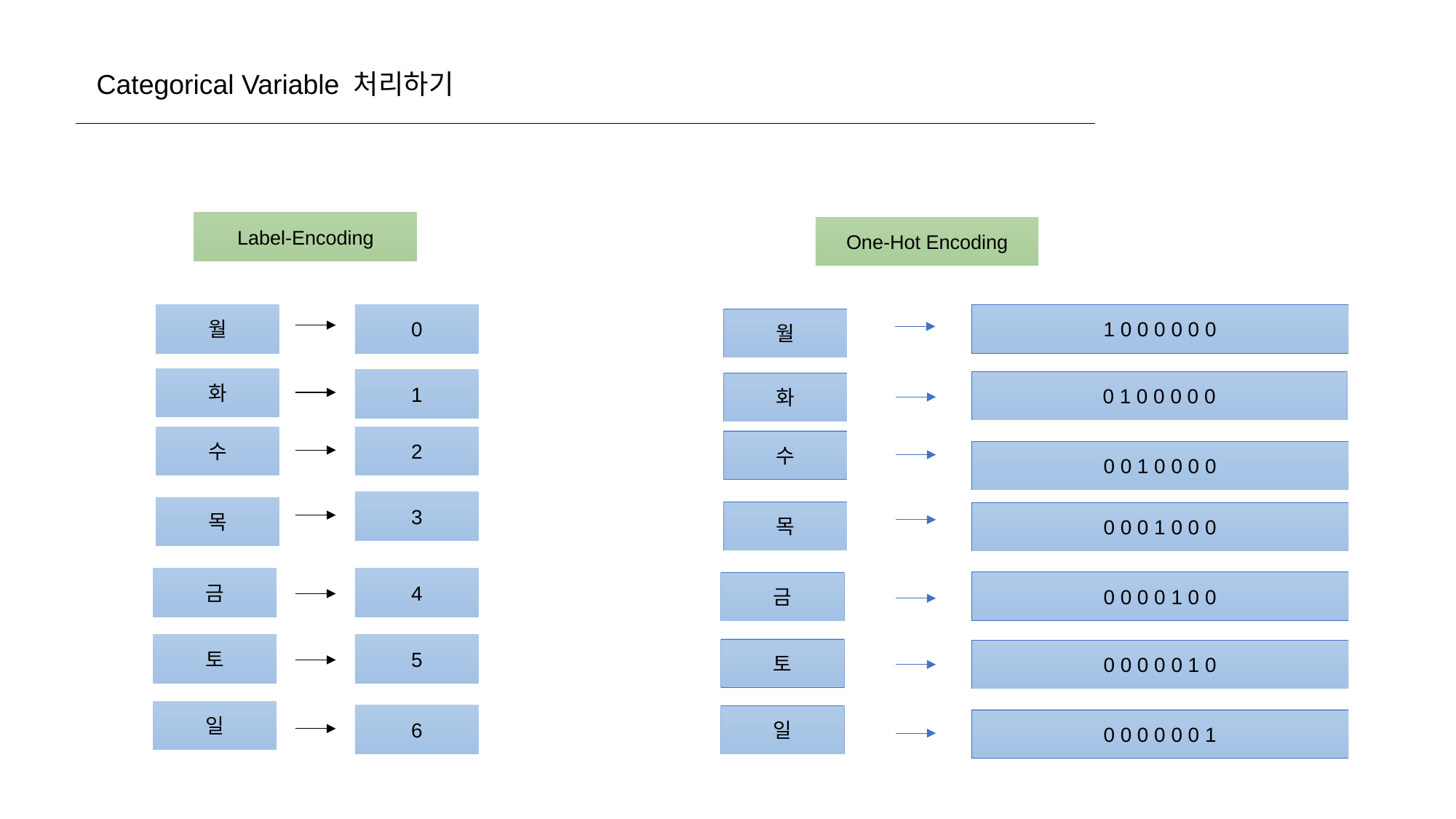

Categorical Variable 처리하기
Label-Encoding
One-Hot Encoding
월
0
1 0 0 0 0 0 0
월
화
1
0 1 0 0 0 0 0
화
수
2
수
0 0 1 0 0 0 0
3
목
목
0 0 0 1 0 0 0
금
4
0 0 0 0 1 0 0
금
토
5
토
0 0 0 0 0 1 0
일
6
일
0 0 0 0 0 0 1